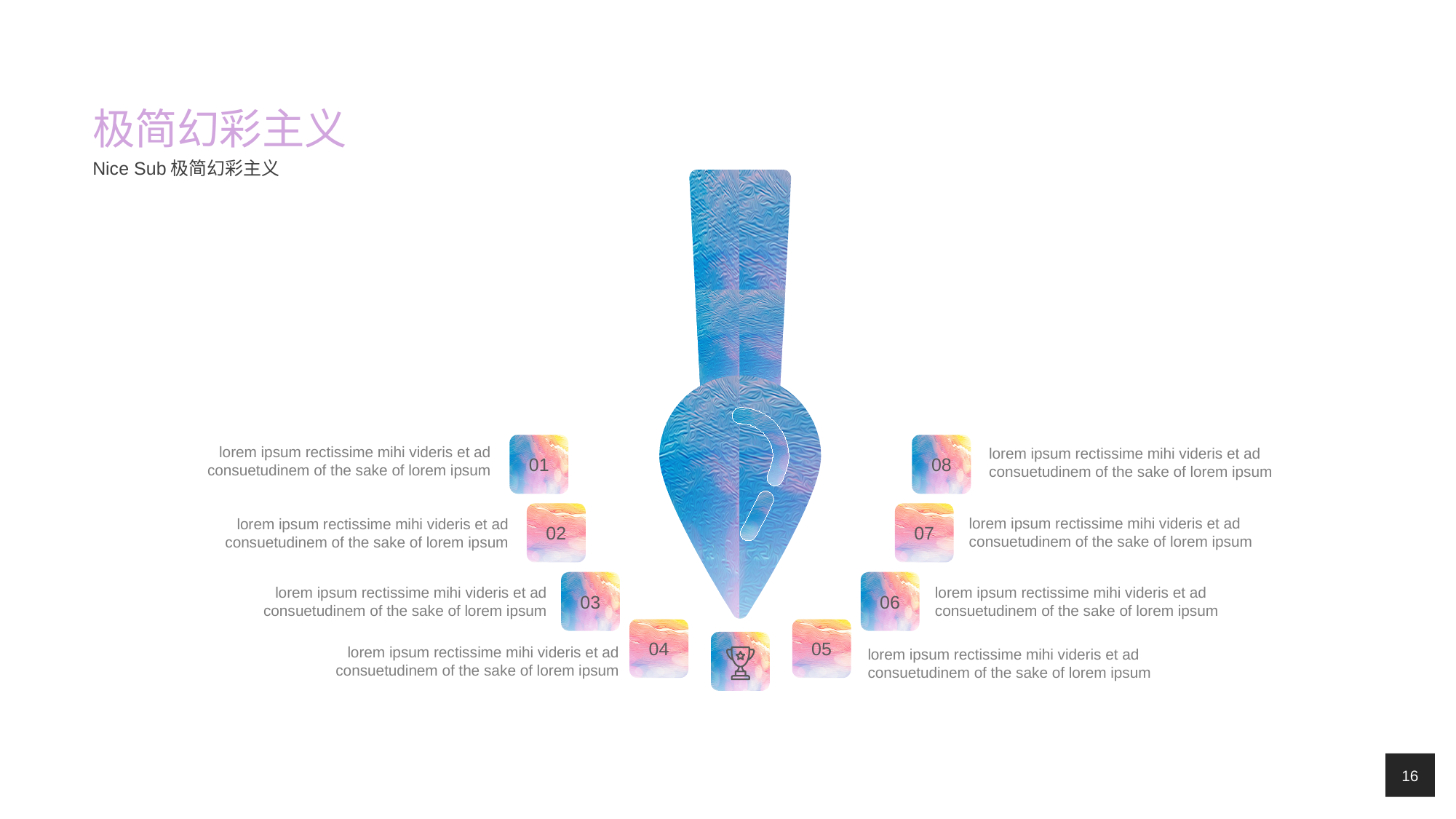

# 极简幻彩主义
Nice Sub极简幻彩主义

01
08
lorem ipsum rectissime mihi videris et ad consuetudinem of the sake of lorem ipsum
lorem ipsum rectissime mihi videris et ad consuetudinem of the sake of lorem ipsum
02
07
lorem ipsum rectissime mihi videris et ad consuetudinem of the sake of lorem ipsum
lorem ipsum rectissime mihi videris et ad consuetudinem of the sake of lorem ipsum
03
06
lorem ipsum rectissime mihi videris et ad consuetudinem of the sake of lorem ipsum
lorem ipsum rectissime mihi videris et ad consuetudinem of the sake of lorem ipsum
04
05

lorem ipsum rectissime mihi videris et ad consuetudinem of the sake of lorem ipsum
lorem ipsum rectissime mihi videris et ad consuetudinem of the sake of lorem ipsum

16